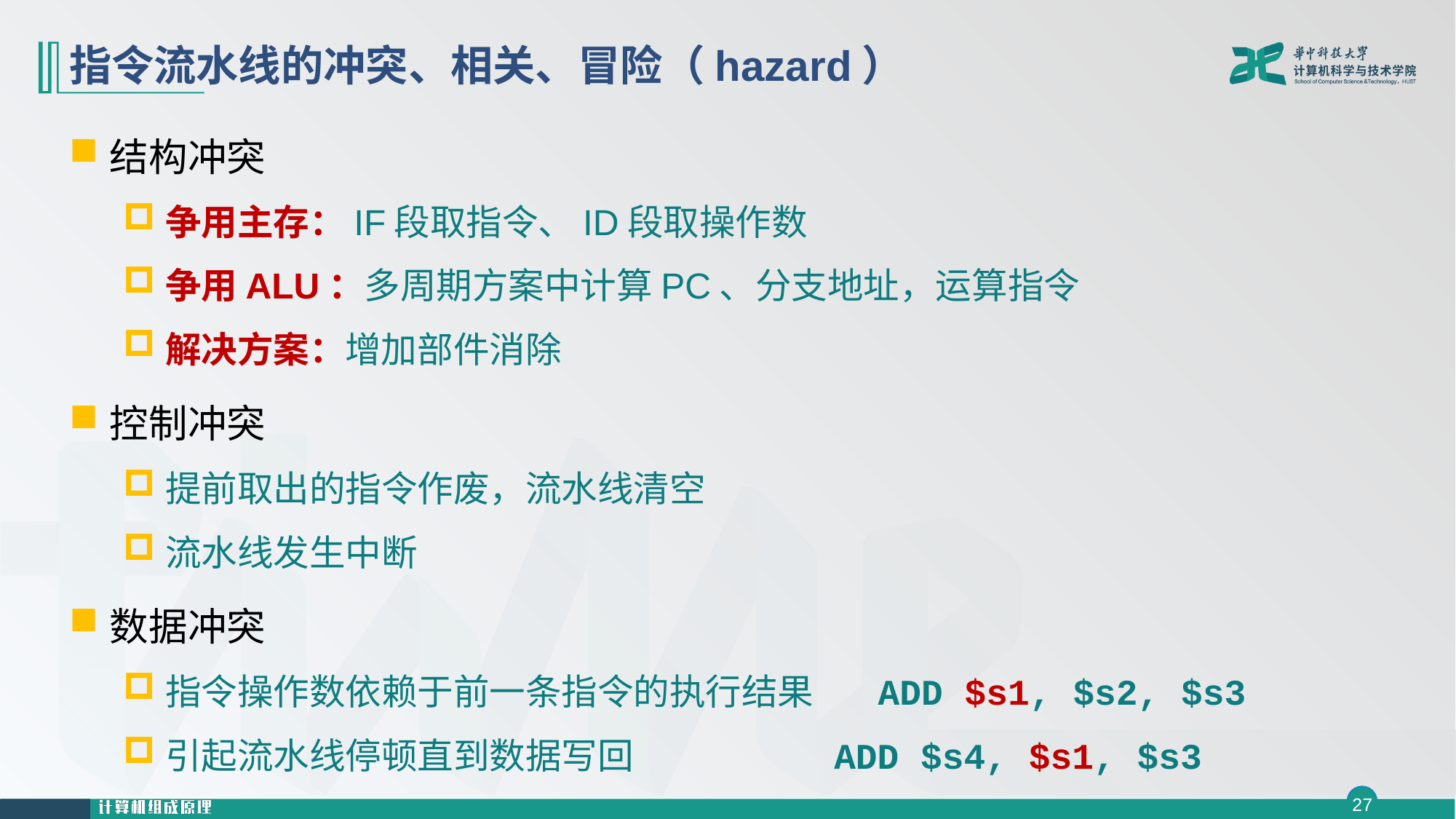

# 指令流水线的冲突、相关、冒险（hazard）
结构冲突
争用主存：IF段取指令、ID段取操作数
争用ALU：多周期方案中计算PC、分支地址，运算指令
解决方案：增加部件消除
控制冲突
提前取出的指令作废，流水线清空
流水线发生中断
数据冲突
指令操作数依赖于前一条指令的执行结果       ADD $s1, $s2, $s3
引起流水线停顿直到数据写回                        ADD $s4, $s1, $s3